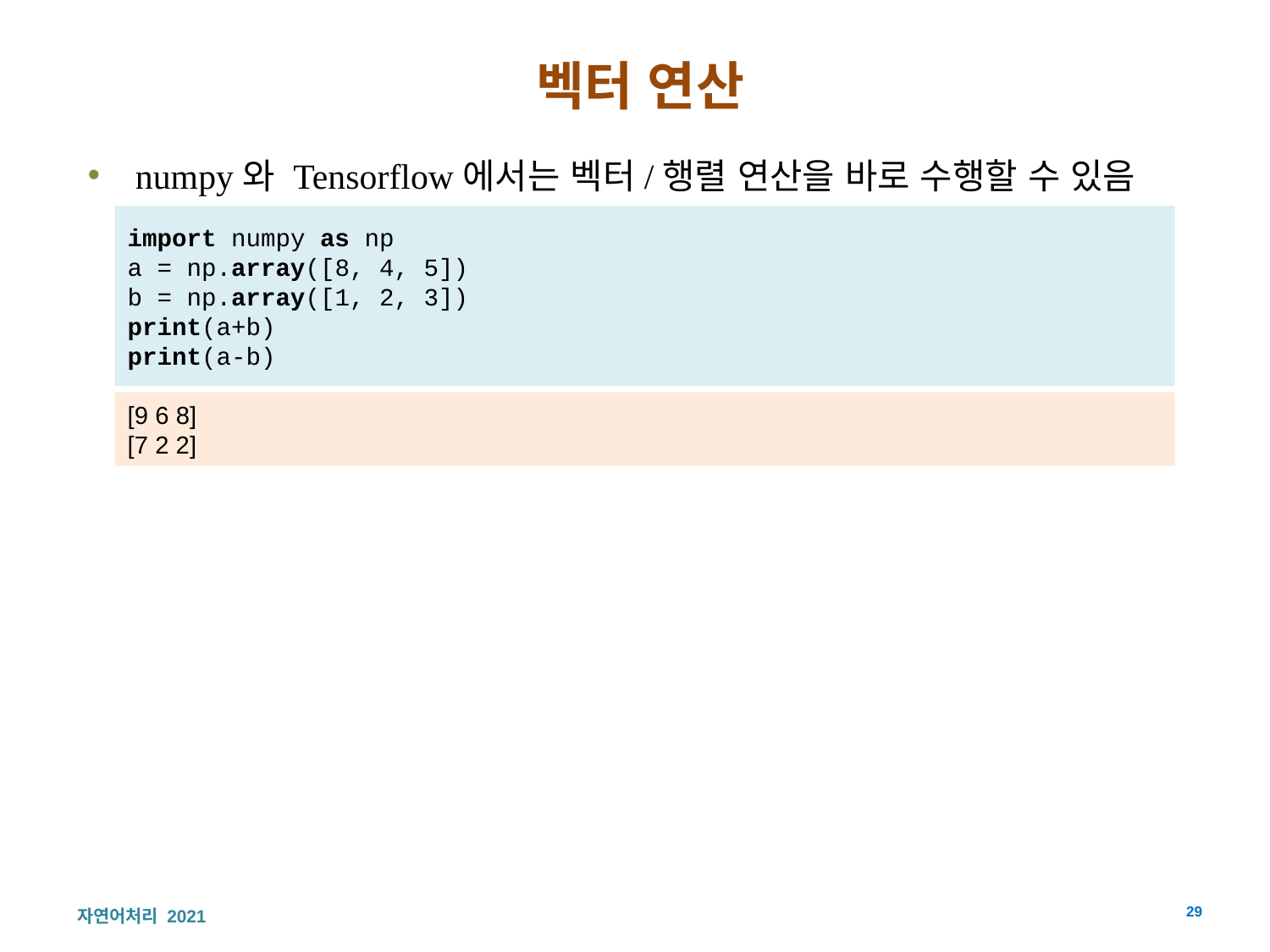

# 벡터 연산
numpy와 Tensorflow에서는 벡터/행렬 연산을 바로 수행할 수 있음

import numpy as np
a = np.array([8, 4, 5])
b = np.array([1, 2, 3])
print(a+b)
print(a-b)
[9 6 8]
[7 2 2]